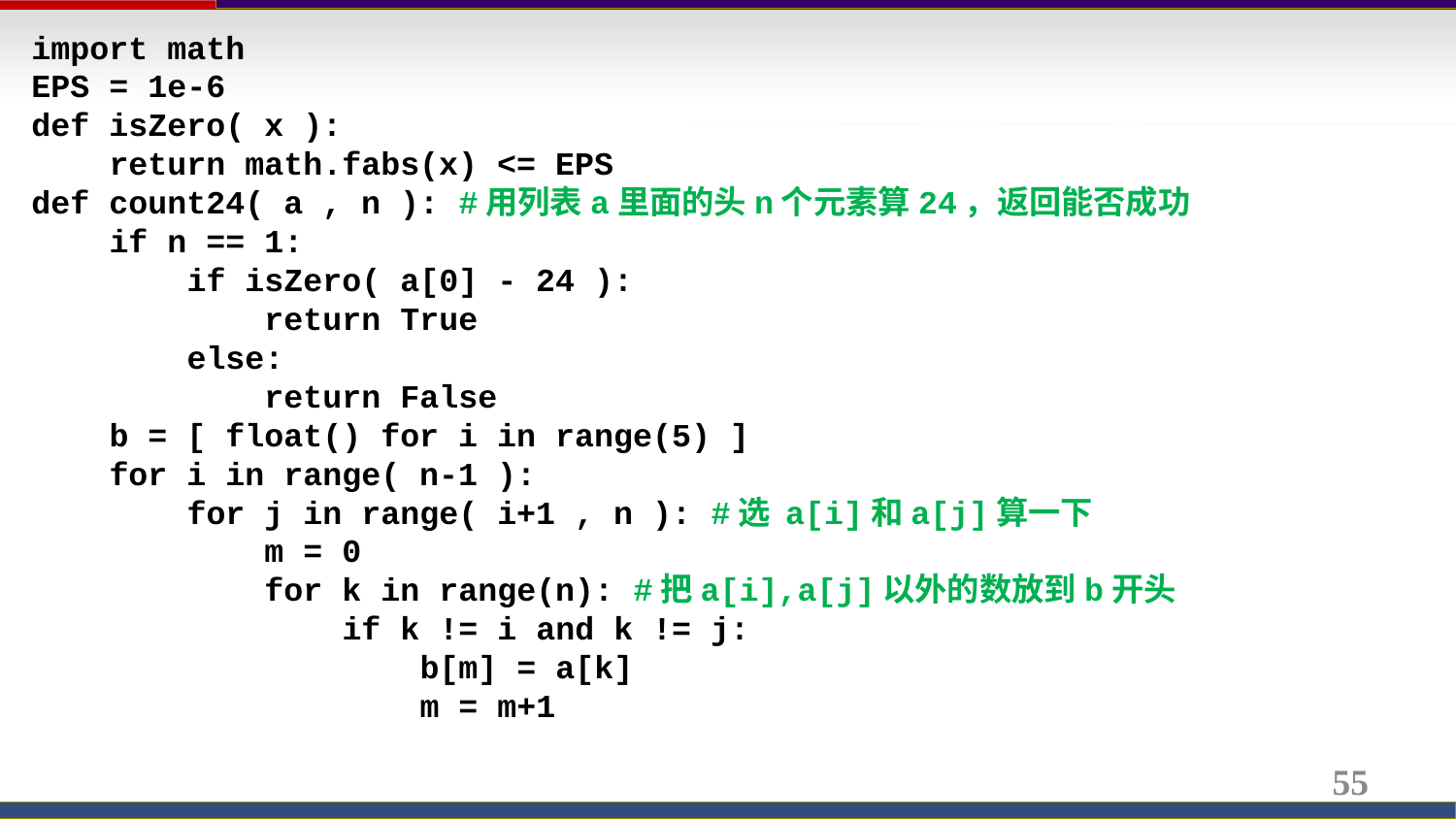

import math
EPS = 1e-6
def isZero( x ):
    return math.fabs(x) <= EPS
def count24( a , n ): #用列表a里面的头n个元素算24，返回能否成功
    if n == 1:
        if isZero( a[0] - 24 ):
            return True
        else:
            return False
    b = [ float() for i in range(5) ]
    for i in range( n-1 ):
        for j in range( i+1 , n ): #选 a[i]和a[j]算一下
            m = 0
            for k in range(n): #把a[i],a[j]以外的数放到b开头
                if k != i and k != j:
                    b[m] = a[k]
                    m = m+1